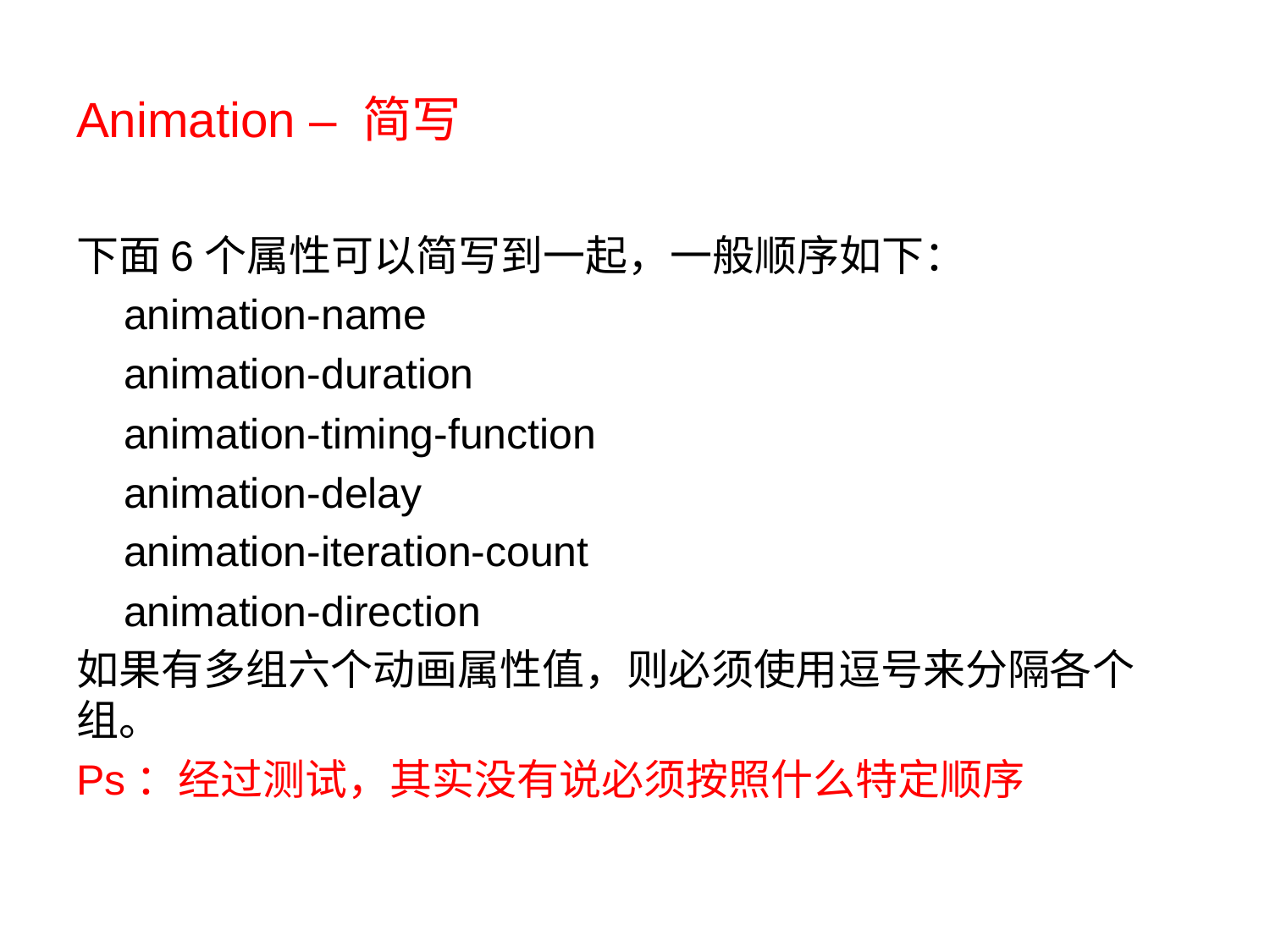

# Animation – 简写
下面6个属性可以简写到一起，一般顺序如下：
    animation-name
    animation-duration
    animation-timing-function
    animation-delay
    animation-iteration-count
    animation-direction
如果有多组六个动画属性值，则必须使用逗号来分隔各个组。
Ps：经过测试，其实没有说必须按照什么特定顺序